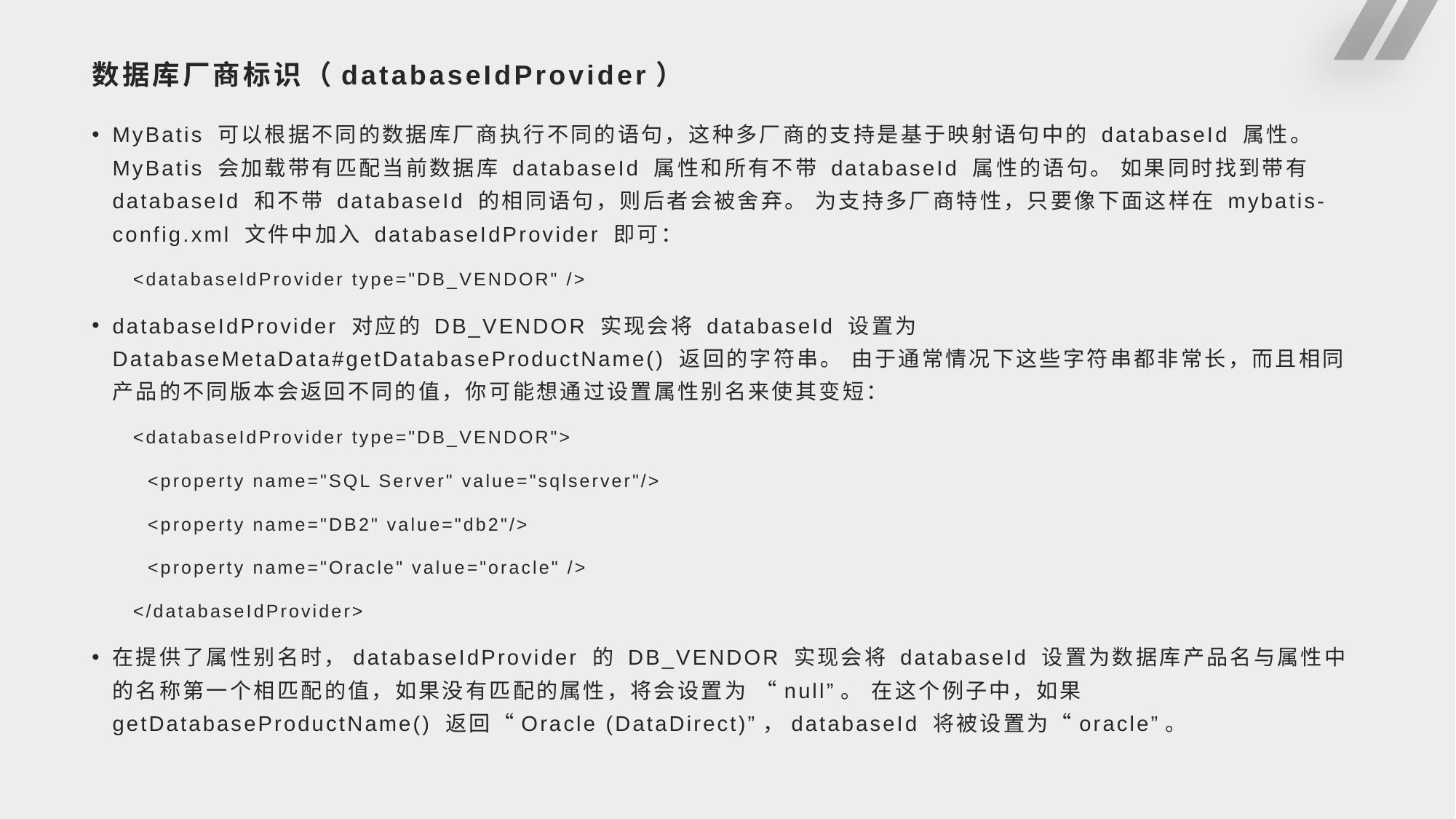

# 数据库厂商标识（databaseIdProvider）
MyBatis 可以根据不同的数据库厂商执行不同的语句，这种多厂商的支持是基于映射语句中的 databaseId 属性。 MyBatis 会加载带有匹配当前数据库 databaseId 属性和所有不带 databaseId 属性的语句。 如果同时找到带有 databaseId 和不带 databaseId 的相同语句，则后者会被舍弃。 为支持多厂商特性，只要像下面这样在 mybatis-config.xml 文件中加入 databaseIdProvider 即可：
<databaseIdProvider type="DB_VENDOR" />
databaseIdProvider 对应的 DB_VENDOR 实现会将 databaseId 设置为 DatabaseMetaData#getDatabaseProductName() 返回的字符串。 由于通常情况下这些字符串都非常长，而且相同产品的不同版本会返回不同的值，你可能想通过设置属性别名来使其变短：
<databaseIdProvider type="DB_VENDOR">
  <property name="SQL Server" value="sqlserver"/>
  <property name="DB2" value="db2"/>
  <property name="Oracle" value="oracle" />
</databaseIdProvider>
在提供了属性别名时，databaseIdProvider 的 DB_VENDOR 实现会将 databaseId 设置为数据库产品名与属性中的名称第一个相匹配的值，如果没有匹配的属性，将会设置为 “null”。 在这个例子中，如果 getDatabaseProductName() 返回“Oracle (DataDirect)”，databaseId 将被设置为“oracle”。